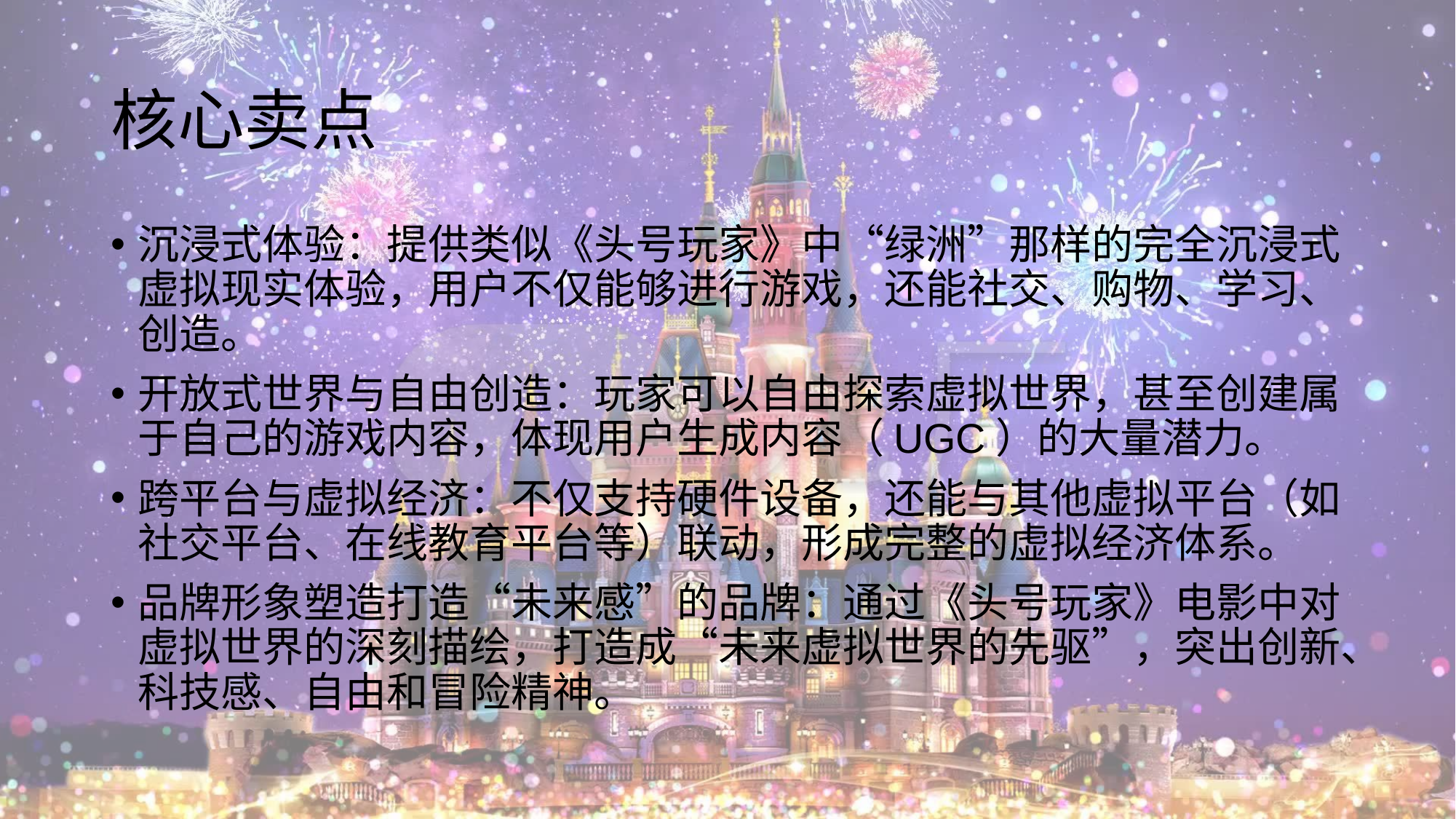

# 核心卖点
沉浸式体验：提供类似《头号玩家》中“绿洲”那样的完全沉浸式虚拟现实体验，用户不仅能够进行游戏，还能社交、购物、学习、创造。
开放式世界与自由创造：玩家可以自由探索虚拟世界，甚至创建属于自己的游戏内容，体现用户生成内容（UGC）的大量潜力。
跨平台与虚拟经济：不仅支持硬件设备，还能与其他虚拟平台（如社交平台、在线教育平台等）联动，形成完整的虚拟经济体系。
品牌形象塑造打造“未来感”的品牌：通过《头号玩家》电影中对虚拟世界的深刻描绘，打造成“未来虚拟世界的先驱”，突出创新、科技感、自由和冒险精神。